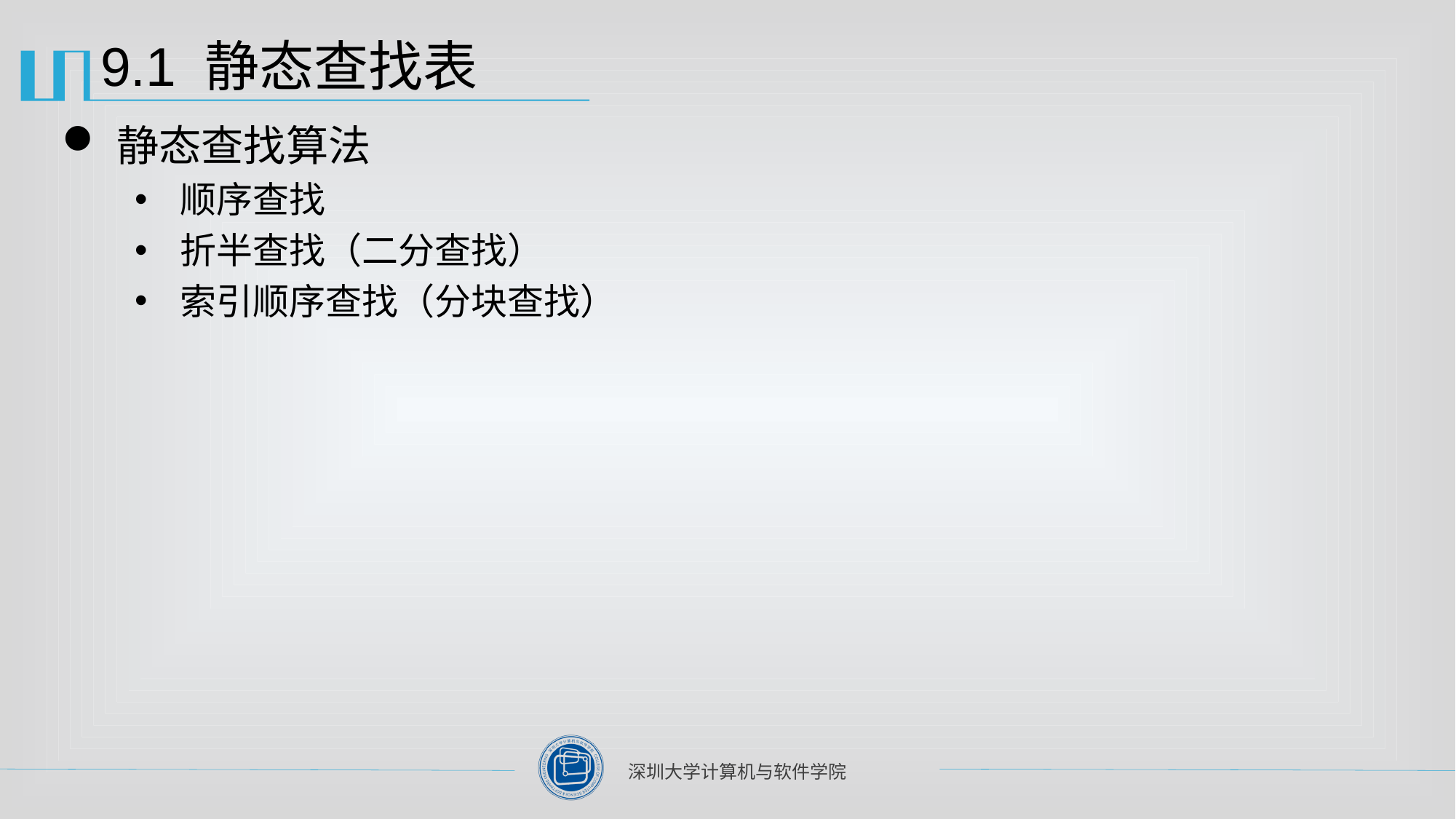

# 9.1 静态查找表
静态查找算法
顺序查找
折半查找（二分查找）
索引顺序查找（分块查找）

9